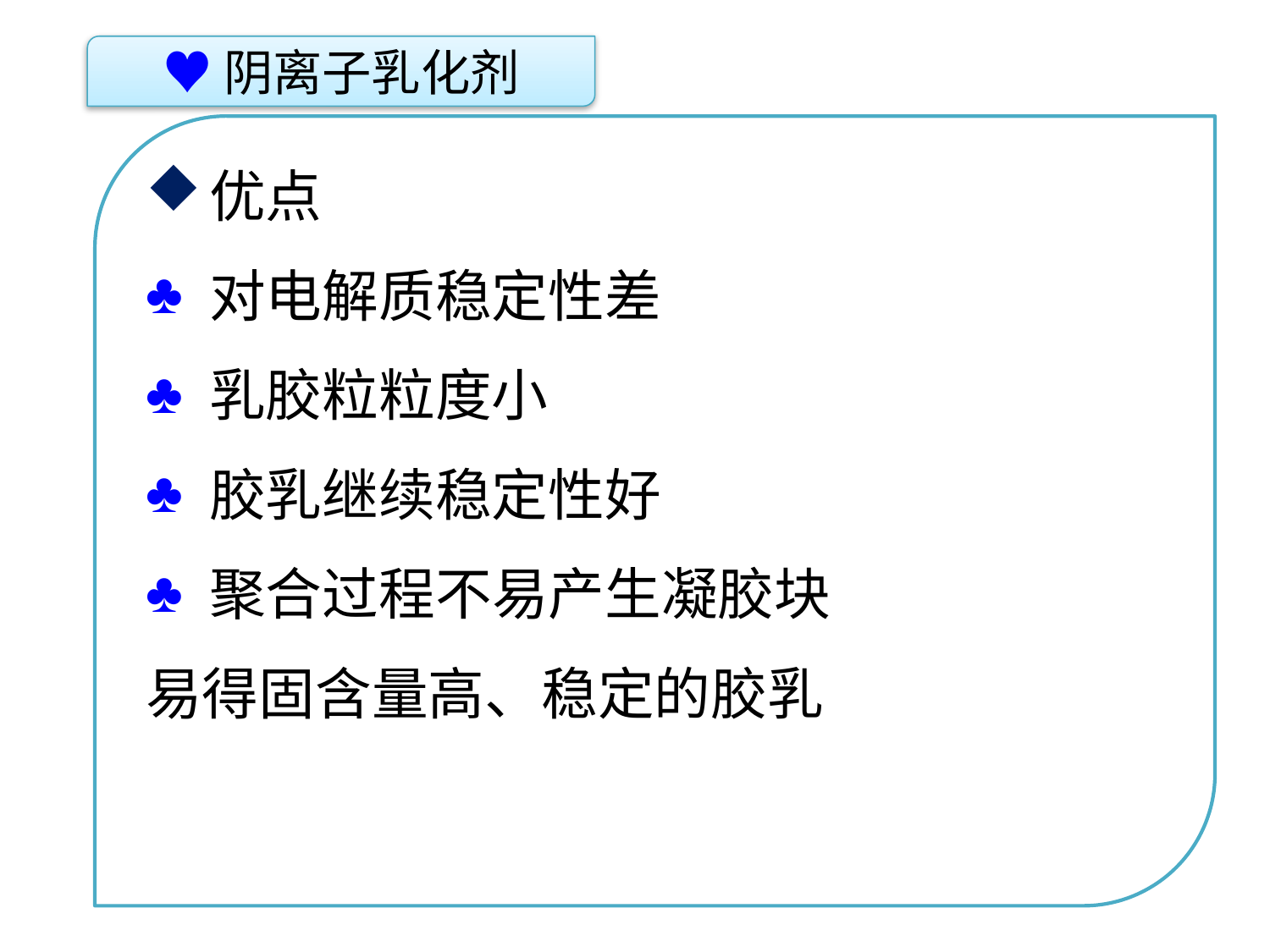

♥阴离子乳化剂
优点
对电解质稳定性差
乳胶粒粒度小
胶乳继续稳定性好
聚合过程不易产生凝胶块
易得固含量高、稳定的胶乳
点击添加文本
点击添加文本
点击添加文本
点击添加文本